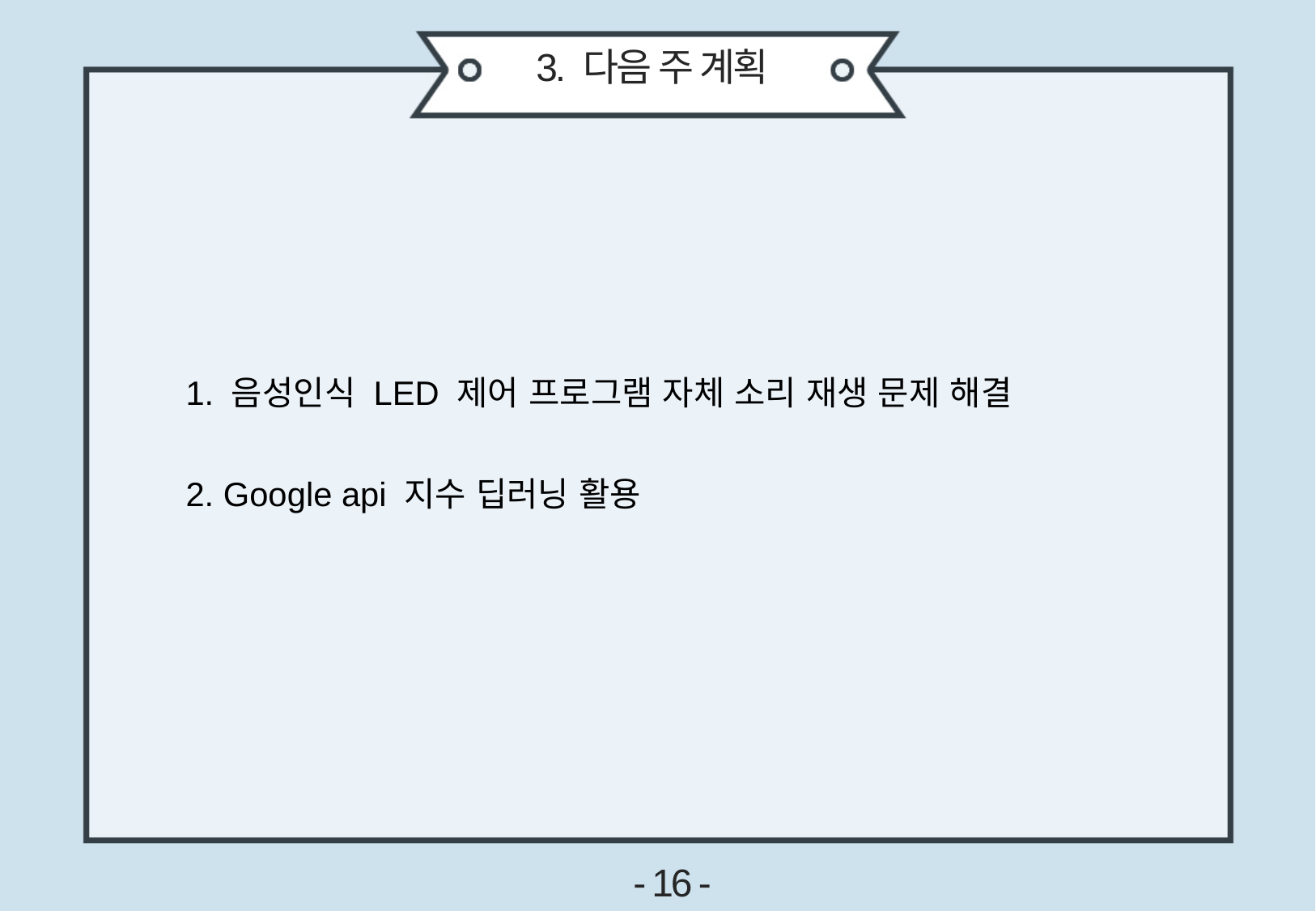

3. 다음 주 계획
1. 음성인식 LED 제어 프로그램 자체 소리 재생 문제 해결
2. Google api 지수 딥러닝 활용

- 16 -